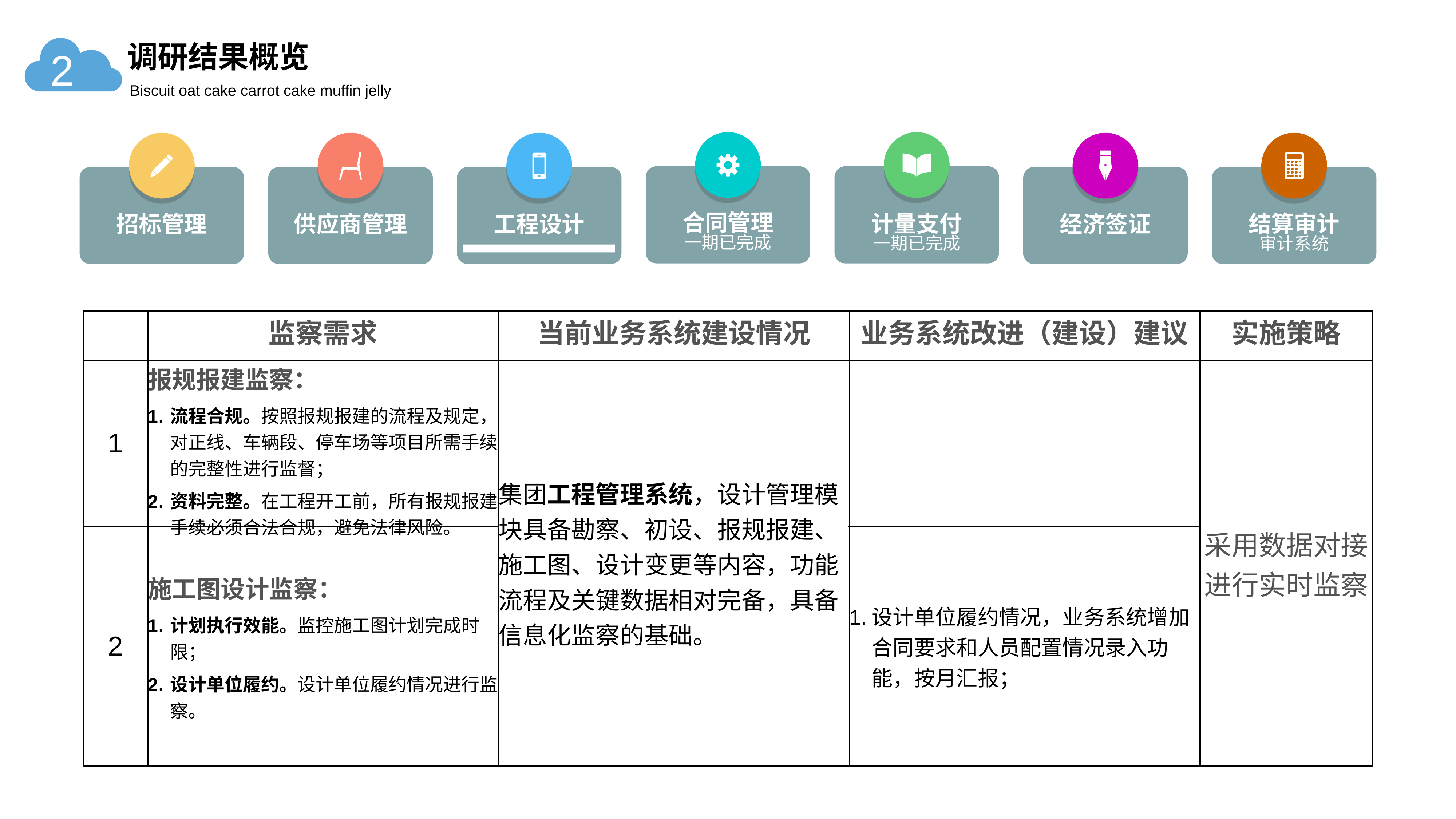

调研结果概览
2

Biscuit oat cake carrot cake muffin jelly

合同管理
一期已完成

计量支付
一期已完成

招标管理

供应商管理

工程设计

经济签证

结算审计
审计系统

|  | 监察需求 | 当前业务系统建设情况 | 业务系统改进（建设）建议 | 实施策略 |
| --- | --- | --- | --- | --- |
| 1 | 报规报建监察： 流程合规。按照报规报建的流程及规定，对正线、车辆段、停车场等项目所需手续的完整性进行监督； 资料完整。在工程开工前，所有报规报建手续必须合法合规，避免法律风险。 | 集团工程管理系统，设计管理模块具备勘察、初设、报规报建、施工图、设计变更等内容，功能流程及关键数据相对完备，具备信息化监察的基础。 |  | 采用数据对接进行实时监察 |
| 2 | 施工图设计监察： 计划执行效能。监控施工图计划完成时限； 设计单位履约。设计单位履约情况进行监察。 |  | 设计单位履约情况，业务系统增加合同要求和人员配置情况录入功能，按月汇报； |  |
10